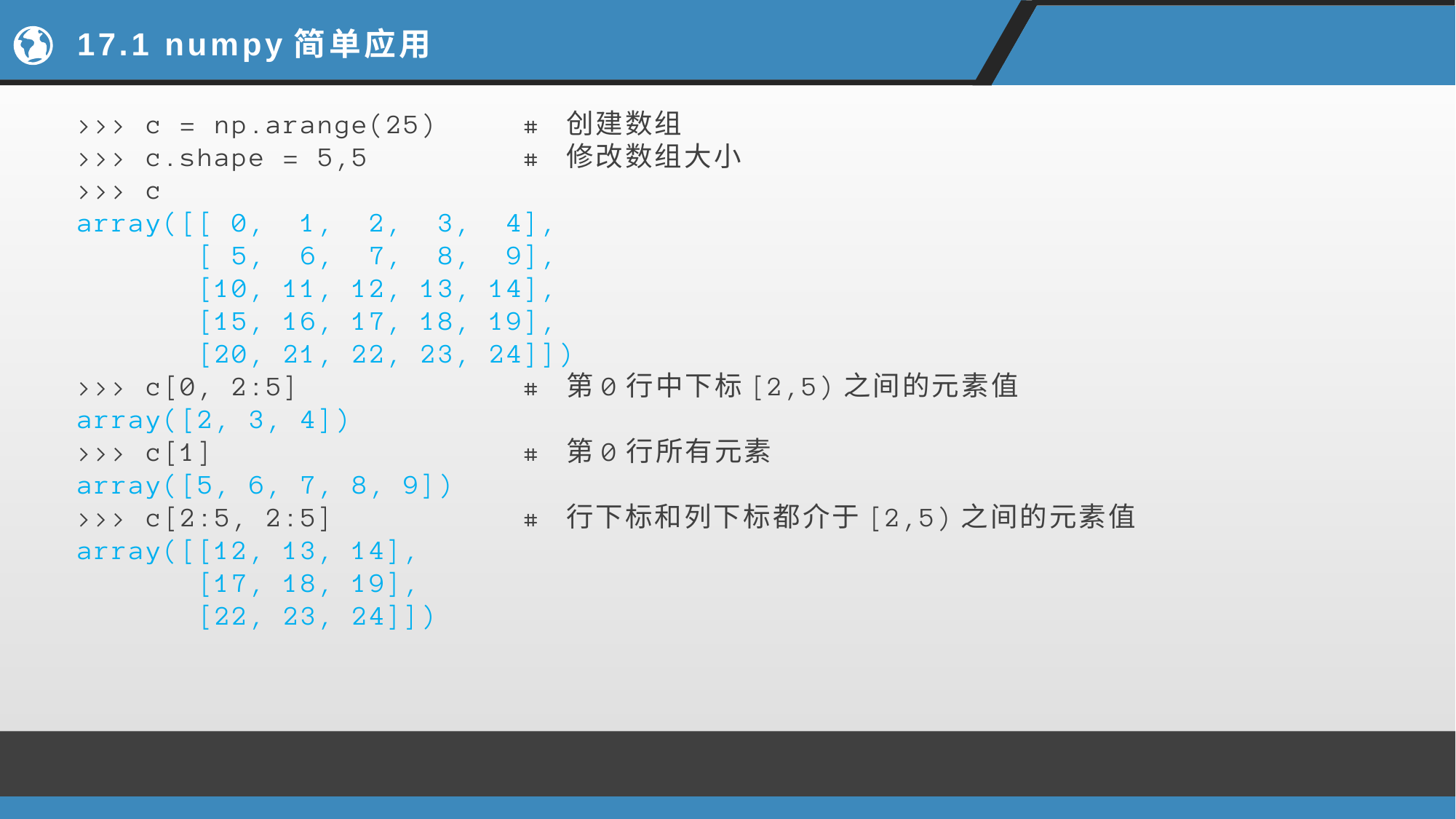

# 17.1 numpy简单应用

>>> c = np.arange(25)     # 创建数组
>>> c.shape = 5,5         # 修改数组大小
>>> c
array([[ 0,  1,  2,  3,  4],
       [ 5,  6,  7,  8,  9],
       [10, 11, 12, 13, 14],
       [15, 16, 17, 18, 19],
       [20, 21, 22, 23, 24]])
>>> c[0, 2:5]             # 第0行中下标[2,5)之间的元素值
array([2, 3, 4])
>>> c[1]                  # 第0行所有元素
array([5, 6, 7, 8, 9])
>>> c[2:5, 2:5]           # 行下标和列下标都介于[2,5)之间的元素值
array([[12, 13, 14],
       [17, 18, 19],
       [22, 23, 24]])